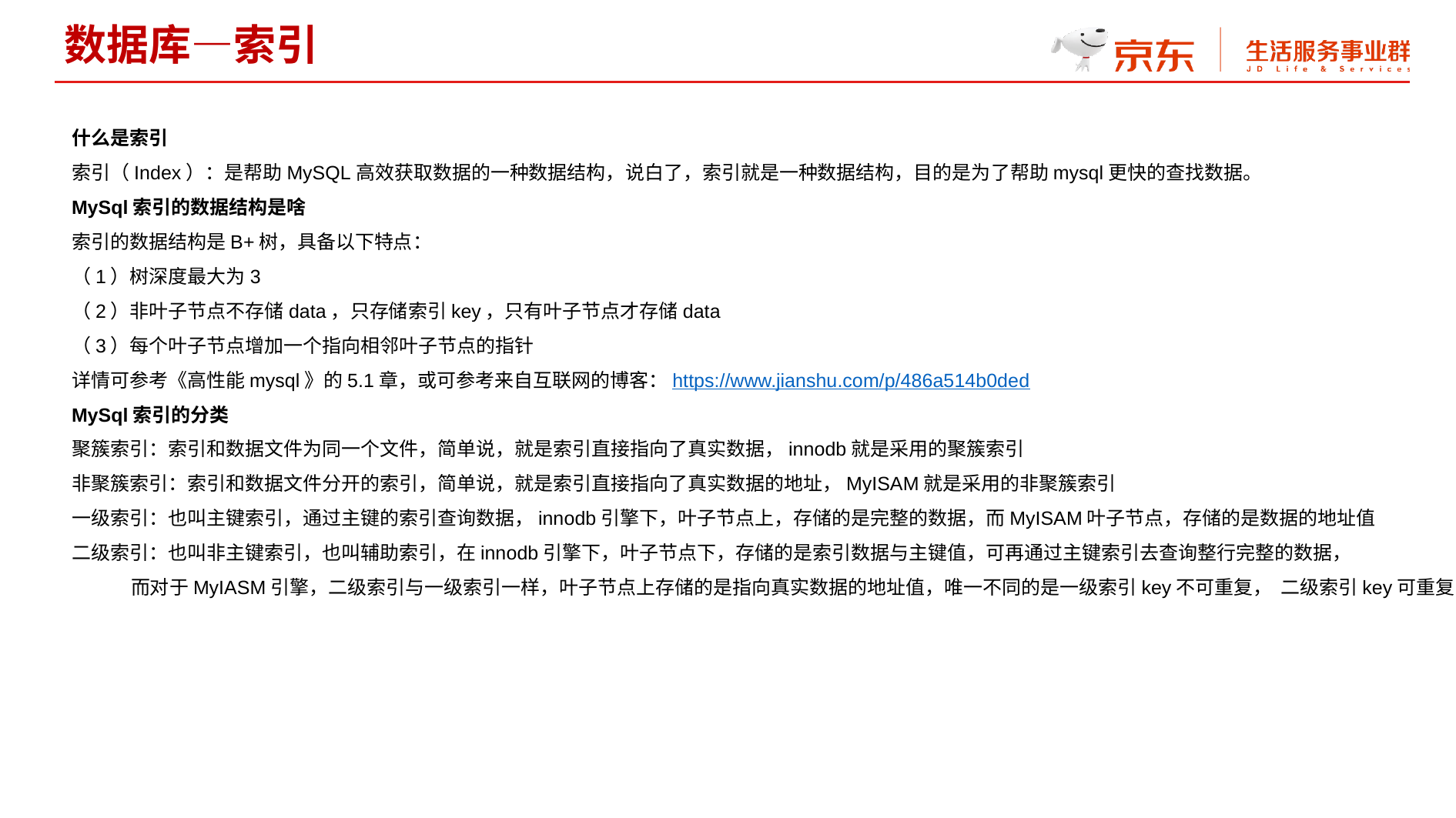

数据库—索引
什么是索引
索引（Index）：是帮助MySQL高效获取数据的一种数据结构，说白了，索引就是一种数据结构，目的是为了帮助mysql更快的查找数据。
MySql索引的数据结构是啥
索引的数据结构是B+树，具备以下特点：
（1）树深度最大为3
（2）非叶子节点不存储data，只存储索引key，只有叶子节点才存储data
（3）每个叶子节点增加一个指向相邻叶子节点的指针
详情可参考《高性能mysql》的5.1章，或可参考来自互联网的博客：https://www.jianshu.com/p/486a514b0ded
MySql索引的分类
聚簇索引：索引和数据文件为同一个文件，简单说，就是索引直接指向了真实数据，innodb就是采用的聚簇索引
非聚簇索引：索引和数据文件分开的索引，简单说，就是索引直接指向了真实数据的地址，MyISAM就是采用的非聚簇索引
一级索引：也叫主键索引，通过主键的索引查询数据，innodb引擎下，叶子节点上，存储的是完整的数据，而MyISAM叶子节点，存储的是数据的地址值
二级索引：也叫非主键索引，也叫辅助索引，在innodb引擎下，叶子节点下，存储的是索引数据与主键值，可再通过主键索引去查询整行完整的数据，
              而对于MyIASM引擎，二级索引与一级索引一样，叶子节点上存储的是指向真实数据的地址值，唯一不同的是一级索引key不可重复，  二级索引key可重复